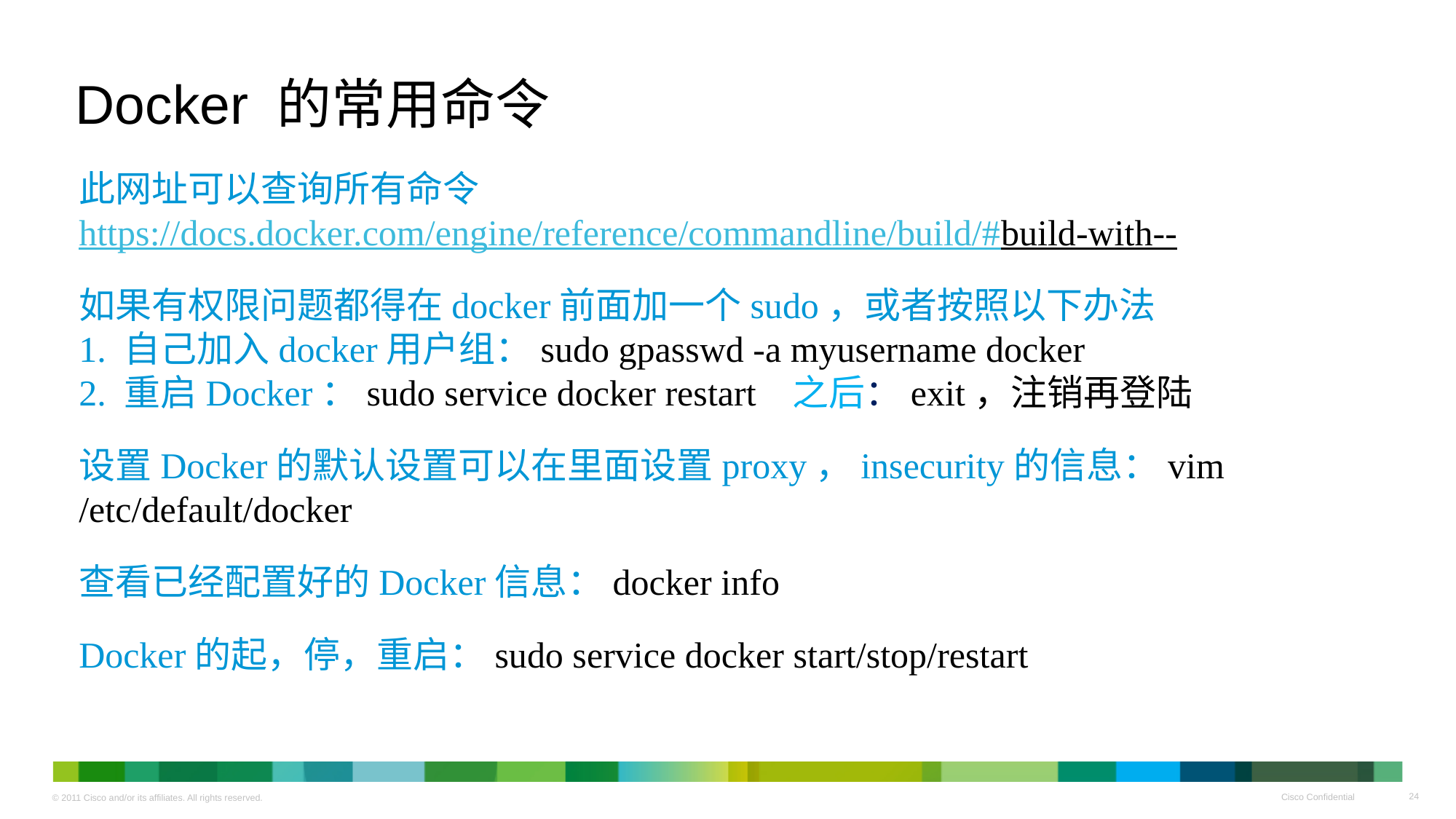

# Docker 的常用命令
此网址可以查询所有命令
https://docs.docker.com/engine/reference/commandline/build/#build-with--

如果有权限问题都得在docker前面加一个sudo，或者按照以下办法
1. 自己加入docker用户组：sudo gpasswd -a myusername docker
2. 重启Docker：sudo service docker restart   之后：exit，注销再登陆

设置Docker的默认设置可以在里面设置proxy，insecurity的信息：vim /etc/default/docker

查看已经配置好的Docker信息：docker info

Docker的起，停，重启：sudo service docker start/stop/restart